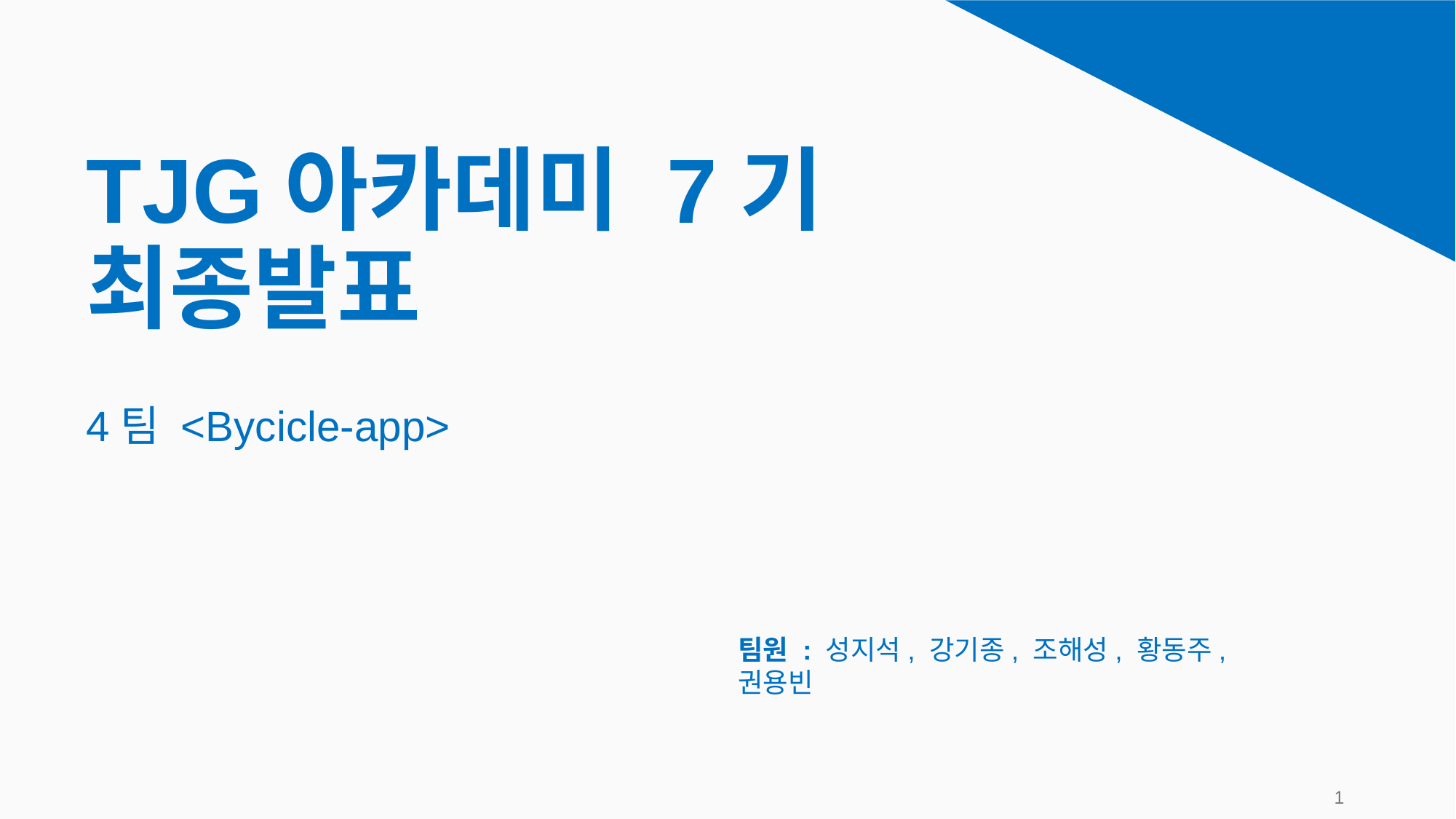

# TJG아카데미 7기 최종발표
4팀 <Bycicle-app>
팀원 : 성지석, 강기종, 조해성, 황동주, 권용빈
1